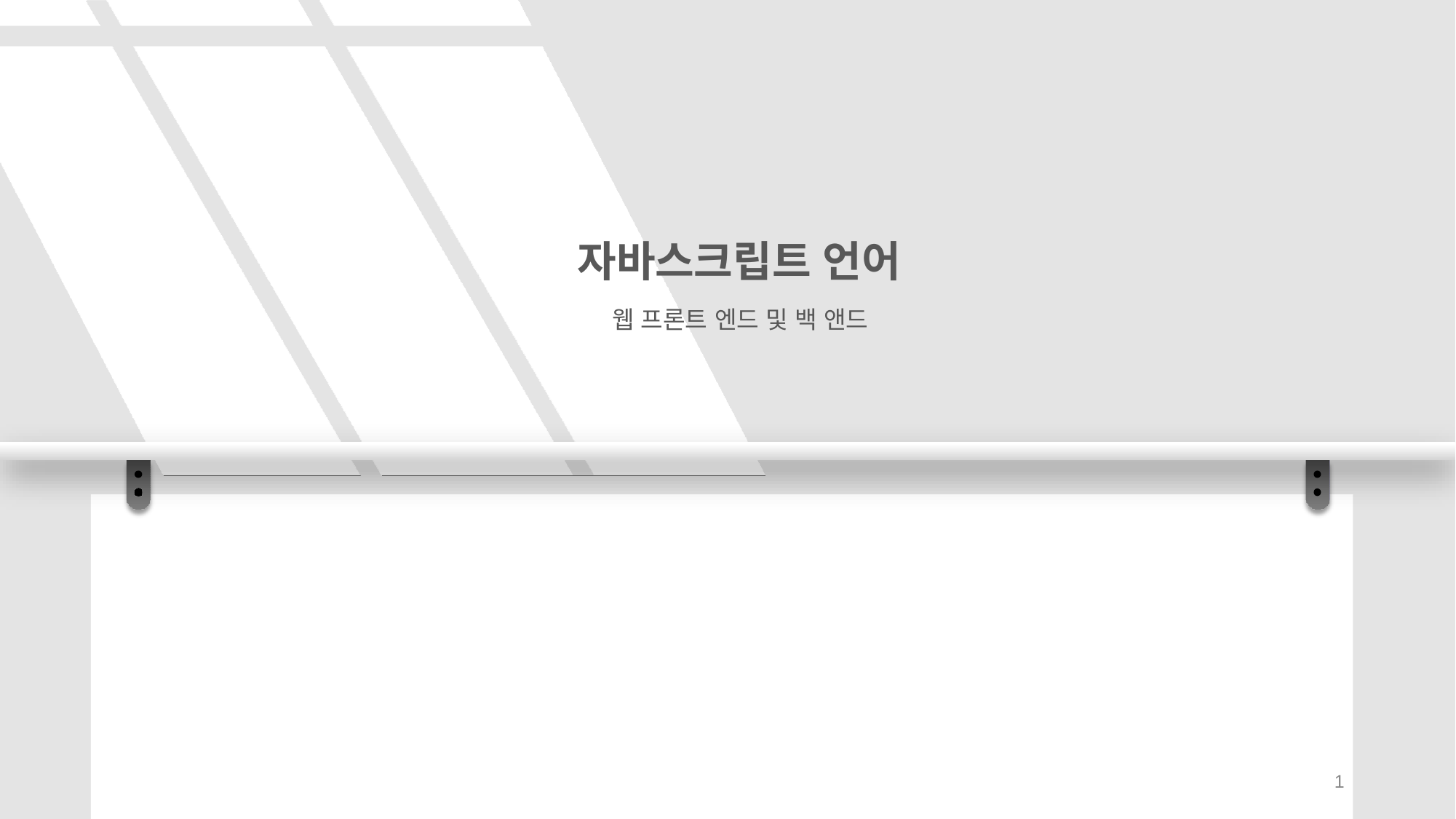

# 자바스크립트 언어
웹 프론트 엔드 및 백 앤드

1